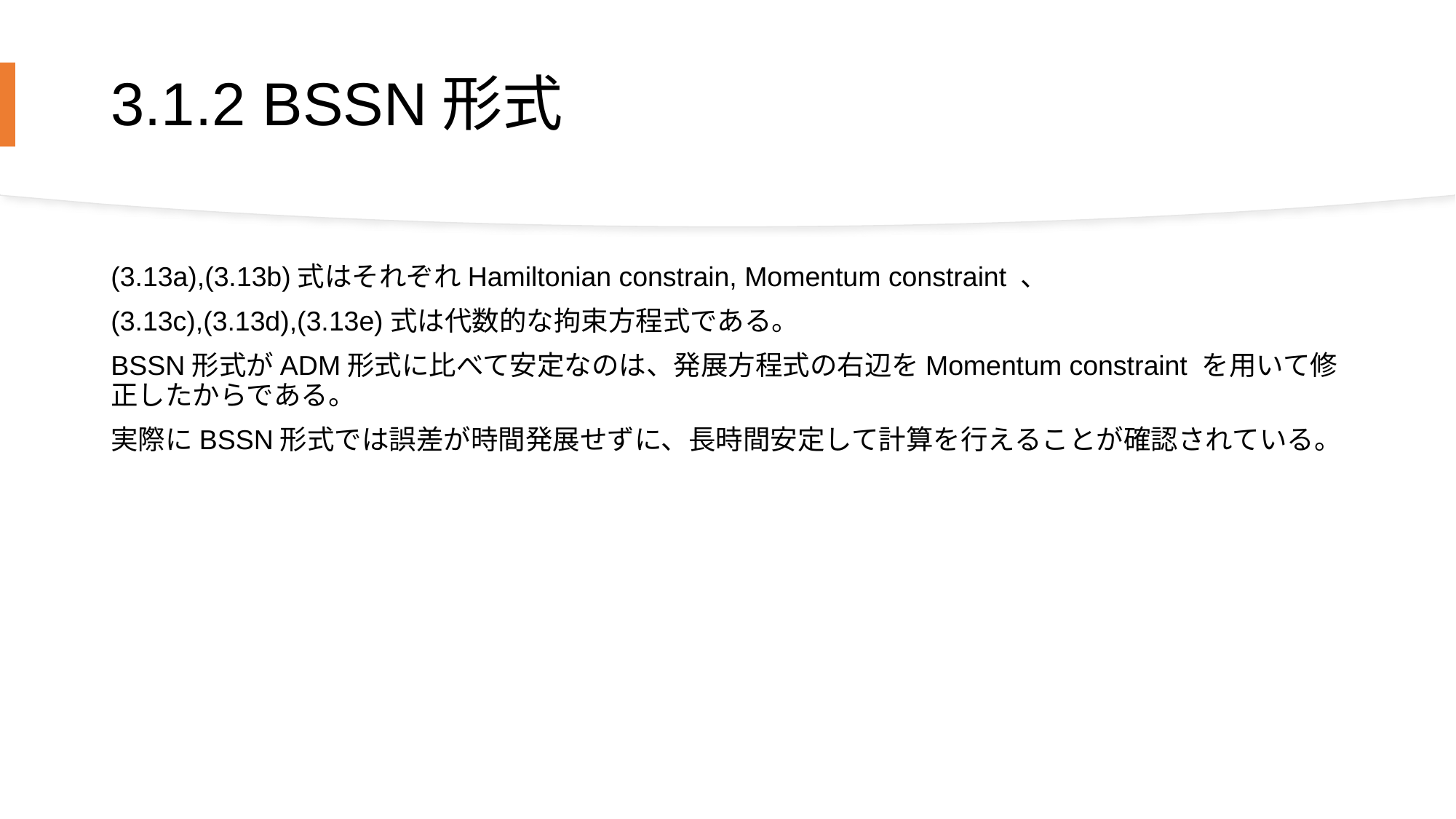

# 3.1.2 BSSN形式

(3.13a),(3.13b)式はそれぞれHamiltonian constrain, Momentum constraint 、
(3.13c),(3.13d),(3.13e)式は代数的な拘束方程式である。
BSSN形式がADM形式に比べて安定なのは、発展方程式の右辺をMomentum constraint を用いて修正したからである。
実際にBSSN形式では誤差が時間発展せずに、長時間安定して計算を行えることが確認されている。